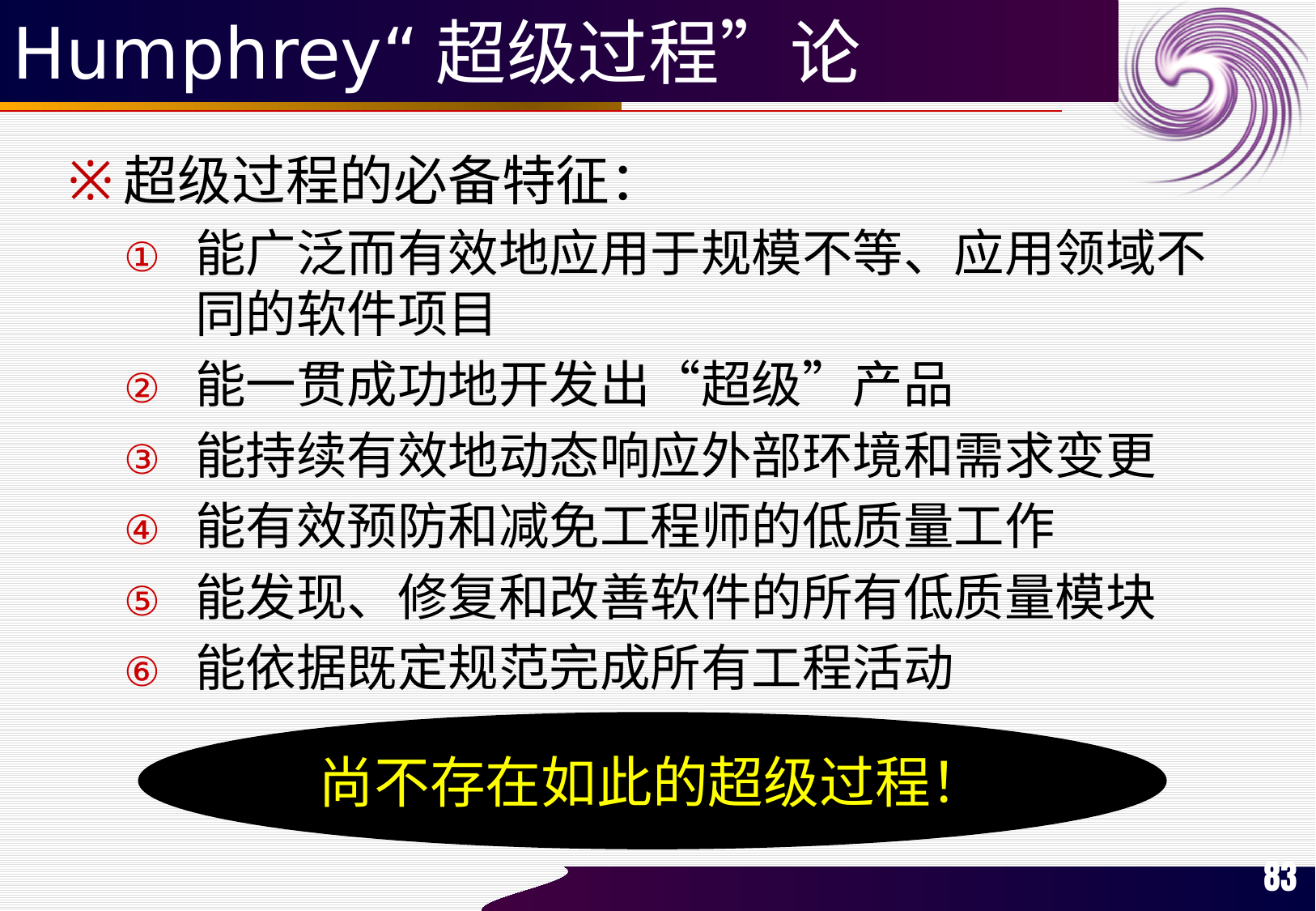

# Humphrey“超级过程”论
超级过程的必备特征：
能广泛而有效地应用于规模不等、应用领域不同的软件项目
能一贯成功地开发出“超级”产品
能持续有效地动态响应外部环境和需求变更
能有效预防和减免工程师的低质量工作
能发现、修复和改善软件的所有低质量模块
能依据既定规范完成所有工程活动
尚不存在如此的超级过程！
83